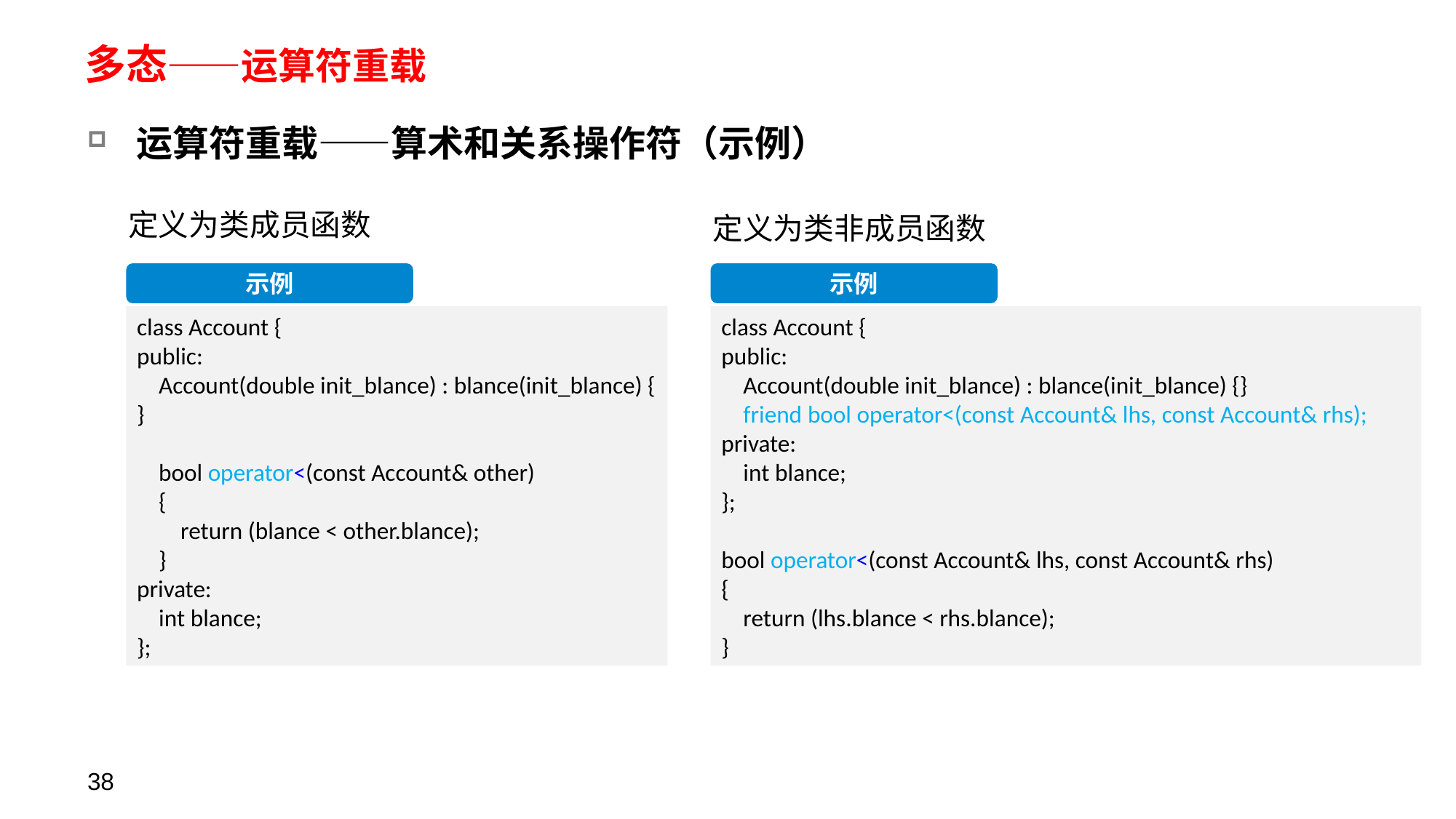

# 多态——运算符重载
运算符重载——算术和关系操作符（示例）
定义为类成员函数
定义为类非成员函数
示例
class Account {
public:
    Account(double init_blance) : blance(init_blance) {}
    bool operator<(const Account& other)
    {
        return (blance < other.blance);
    }
private:
    int blance;
};
示例
class Account {
public:
    Account(double init_blance) : blance(init_blance) {}
    friend bool operator<(const Account& lhs, const Account& rhs);
private:
    int blance;
};

bool operator<(const Account& lhs, const Account& rhs)
{
    return (lhs.blance < rhs.blance);
}
38